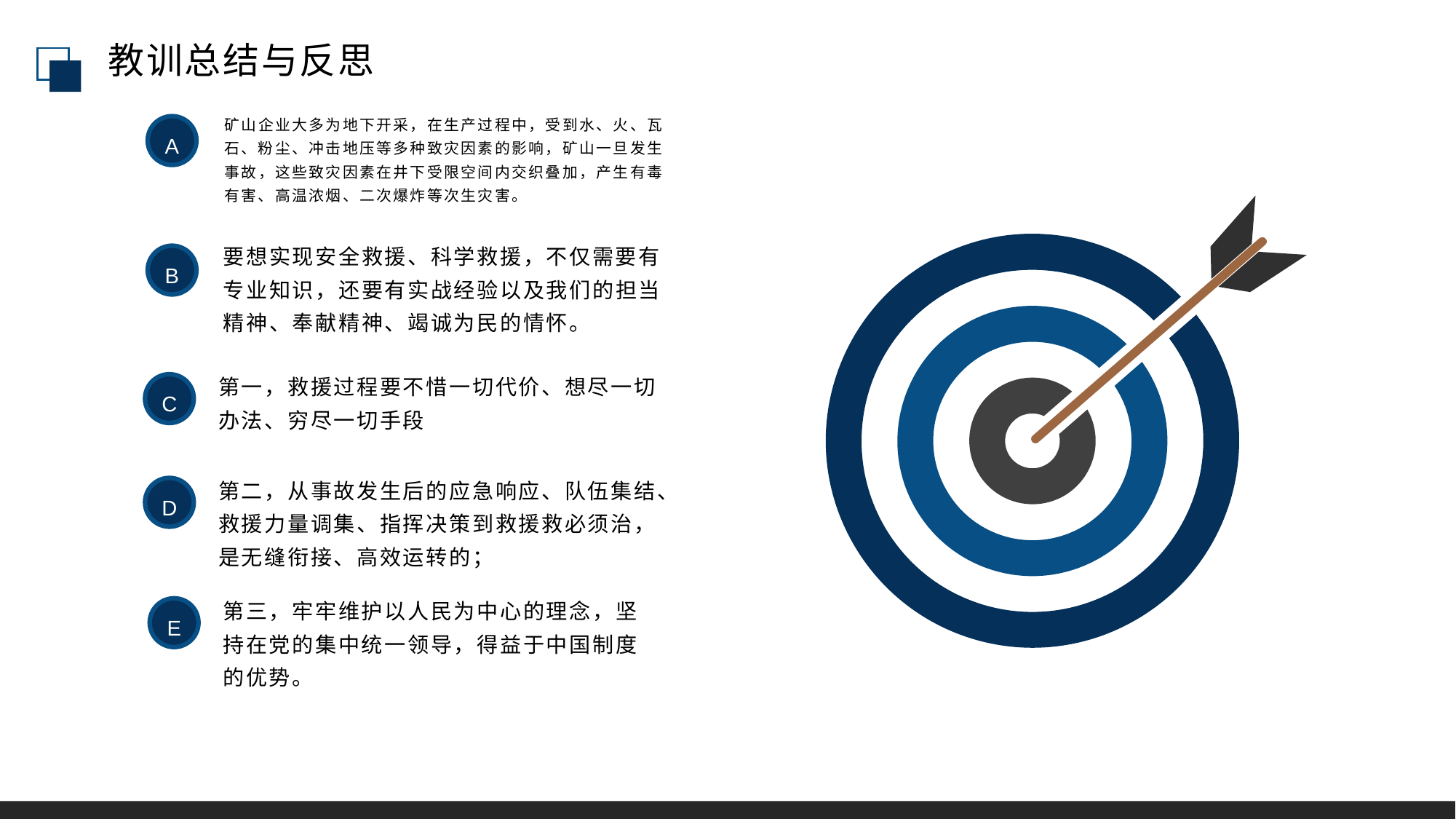

教训总结与反思

矿山企业大多为地下开采，在生产过程中，受到水、火、瓦石、粉尘、冲击地压等多种致灾因素的影响，矿山一旦发生事故，这些致灾因素在井下受限空间内交织叠加，产生有毒有害、高温浓烟、二次爆炸等次生灾害。

A

要想实现安全救援、科学救援，不仅需要有专业知识，还要有实战经验以及我们的担当精神、奉献精神、竭诚为民的情怀。

B
第一，救援过程要不惜一切代价、想尽一切办法、穷尽一切手段

C
第二，从事故发生后的应急响应、队伍集结、救援力量调集、指挥决策到救援救必须治，是无缝衔接、高效运转的；

D
第三，牢牢维护以人民为中心的理念，坚持在党的集中统一领导，得益于中国制度的优势。

E